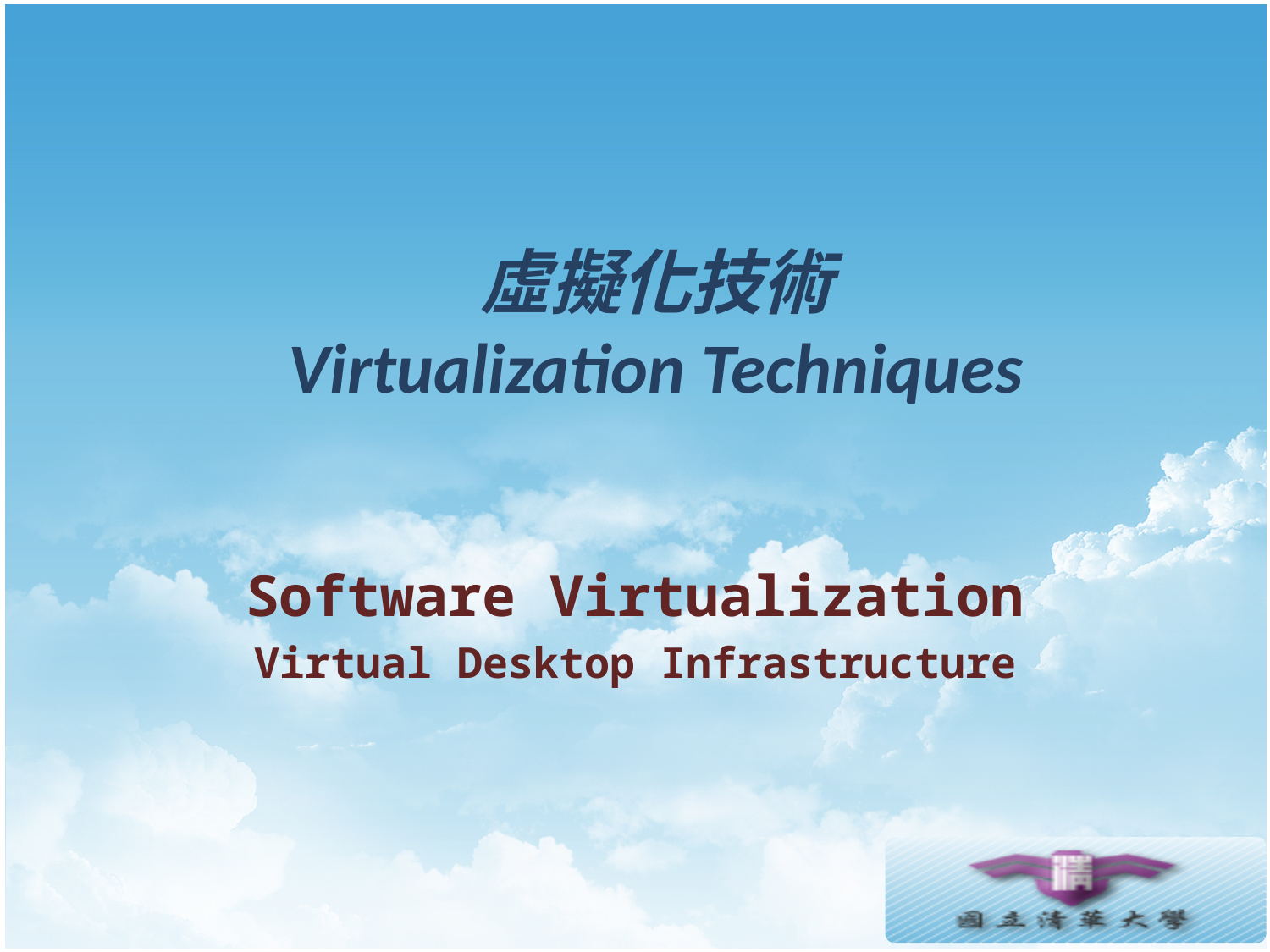

# 虛擬化技術 Virtualization Techniques
Software Virtualization
Virtual Desktop Infrastructure